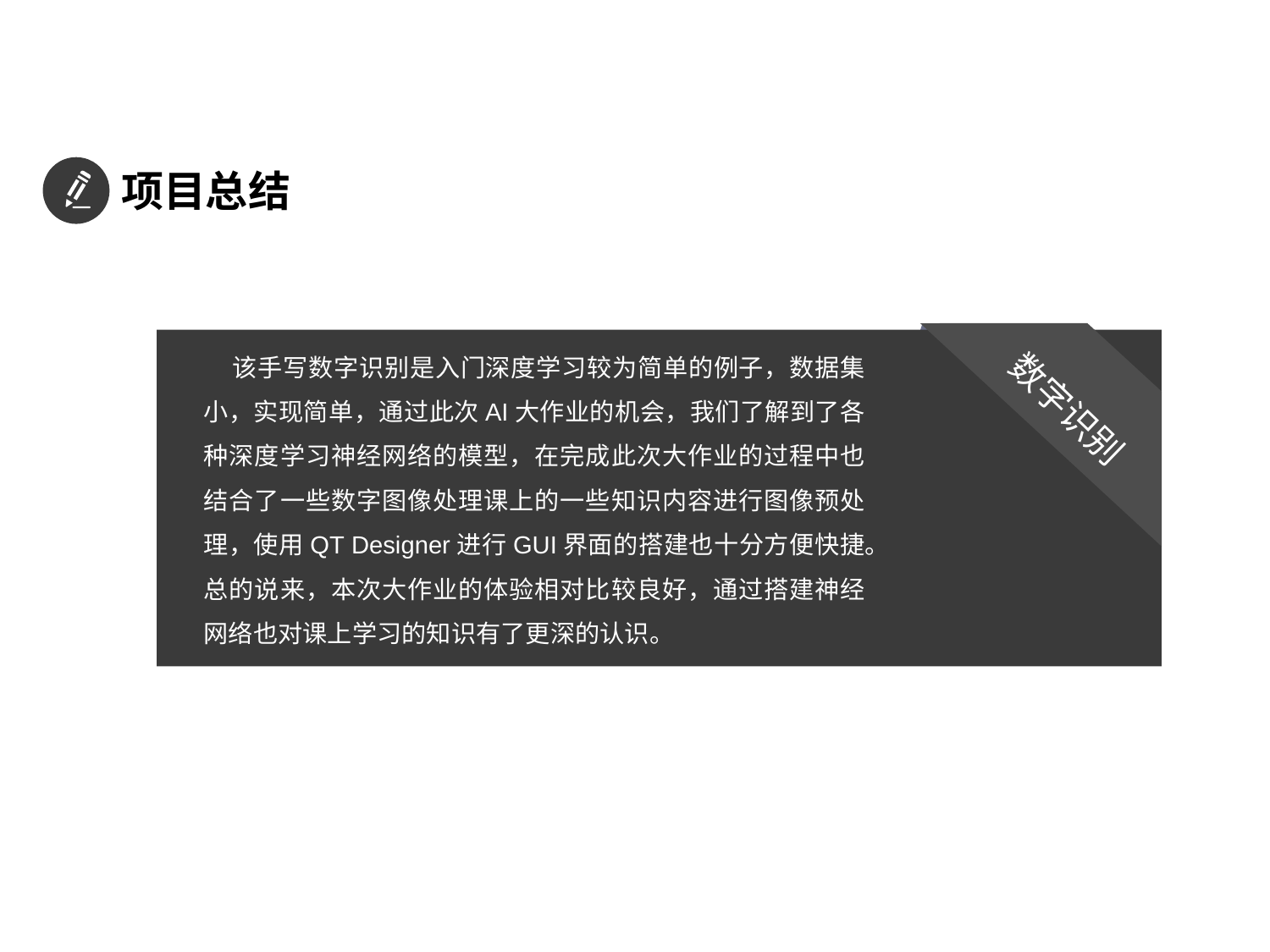

项目总结

    该手写数字识别是入门深度学习较为简单的例子，数据集小，实现简单，通过此次AI大作业的机会，我们了解到了各种深度学习神经网络的模型，在完成此次大作业的过程中也结合了一些数字图像处理课上的一些知识内容进行图像预处理，使用QT Designer进行GUI界面的搭建也十分方便快捷。总的说来，本次大作业的体验相对比较良好，通过搭建神经网络也对课上学习的知识有了更深的认识。

数字识别